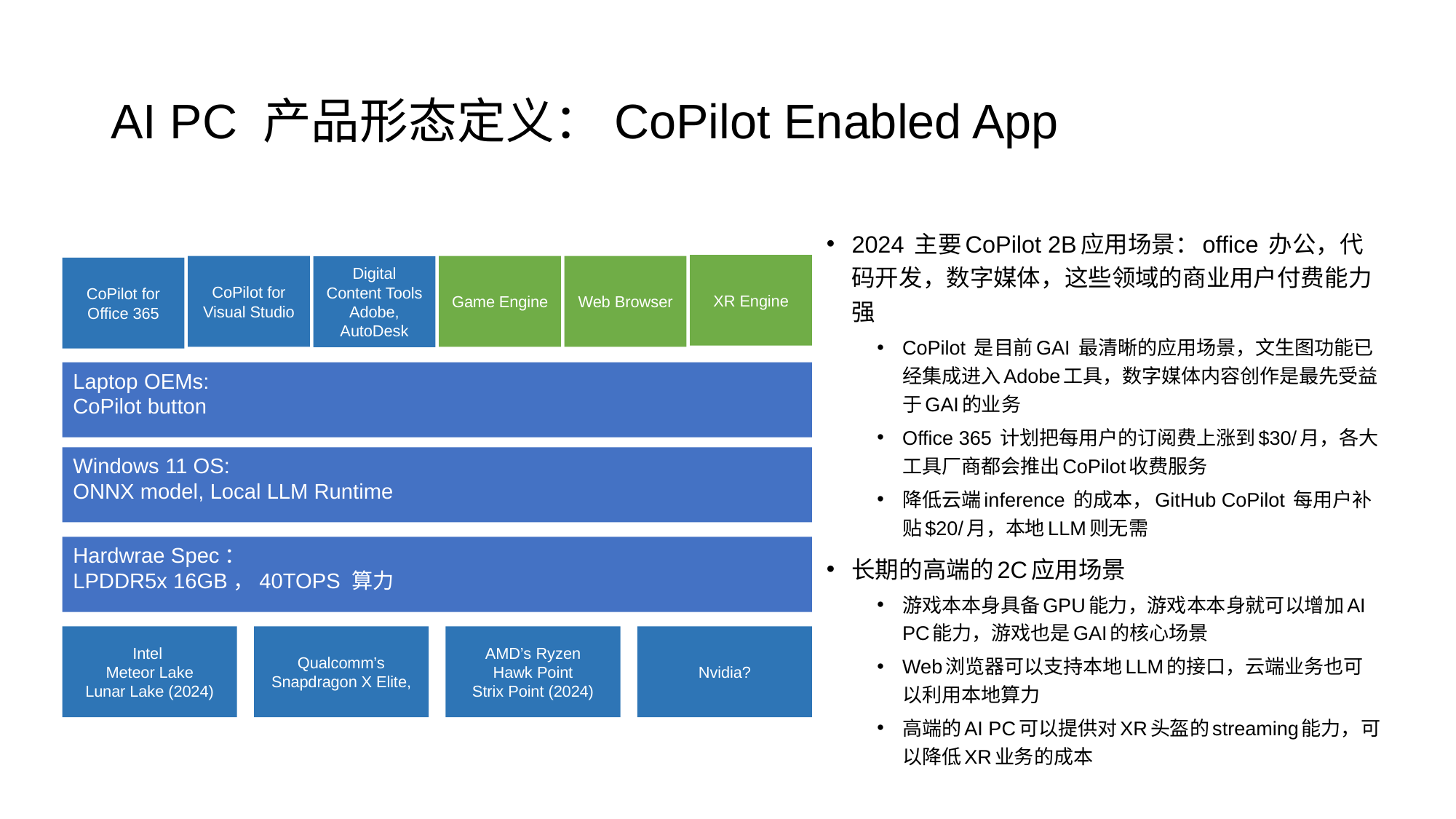

# AI PC 产品形态定义：CoPilot Enabled App
2024 主要CoPilot 2B应用场景：office 办公，代码开发，数字媒体，这些领域的商业用户付费能力强
CoPilot 是目前GAI 最清晰的应用场景，文生图功能已经集成进入Adobe工具，数字媒体内容创作是最先受益于GAI的业务
Office 365 计划把每用户的订阅费上涨到$30/月，各大工具厂商都会推出CoPilot收费服务
降低云端inference 的成本，GitHub CoPilot 每用户补贴$20/月，本地LLM则无需
长期的高端的2C应用场景
游戏本本身具备GPU能力，游戏本本身就可以增加AI PC能力，游戏也是GAI的核心场景
Web浏览器可以支持本地LLM的接口，云端业务也可以利用本地算力
高端的AI PC可以提供对XR头盔的streaming能力，可以降低XR业务的成本
XR Engine
Web Browser
CoPilot for Visual Studio
Digital Content Tools
Adobe, AutoDesk
CoPilot for Office 365
Game Engine
Laptop OEMs:
CoPilot button
Windows 11 OS:
ONNX model, Local LLM Runtime
Hardwrae Spec：
LPDDR5x 16GB，40TOPS 算力
Nvidia?
AMD’s Ryzen
Hawk Point
Strix Point (2024)
Qualcomm’s Snapdragon X Elite,
Intel
Meteor Lake
Lunar Lake (2024)